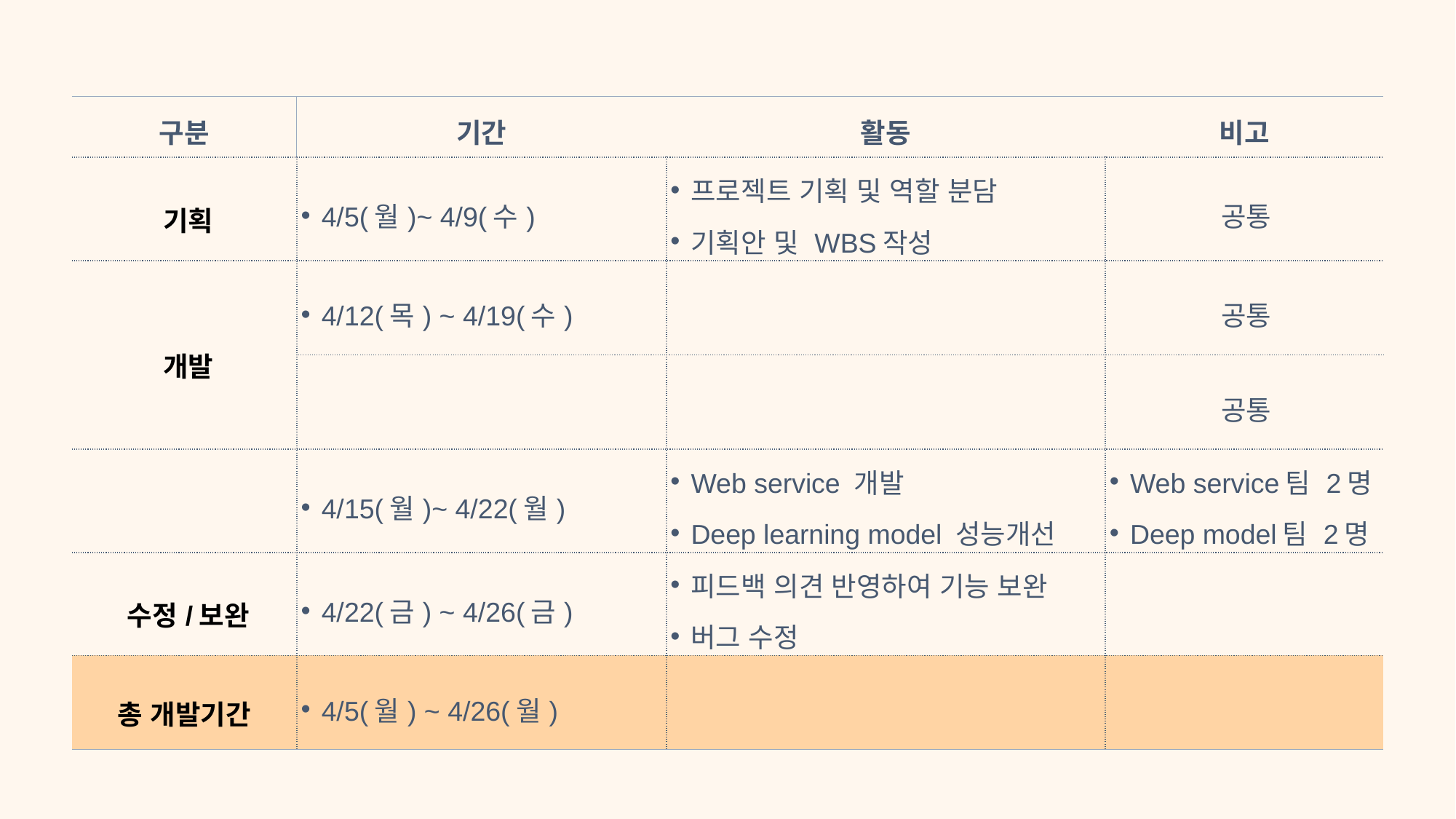

| 구분 | 기간 | 활동 | 비고 |
| --- | --- | --- | --- |
| 기획 | 4/5(월)~ 4/9(수) | 프로젝트 기획 및 역할 분담 기획안 및 WBS작성 | 공통 |
| 개발 | 4/12(목) ~ 4/19(수) |  | 공통 |
|  |  |  | 공통 |
|  | 4/15(월)~ 4/22(월) | Web service 개발 Deep learning model 성능개선 | Web service팀 2명 Deep model팀 2명 |
| 수정/보완 | 4/22(금) ~ 4/26(금) | 피드백 의견 반영하여 기능 보완 버그 수정 |  |
| 총 개발기간 | 4/5(월) ~ 4/26(월) |  |  |